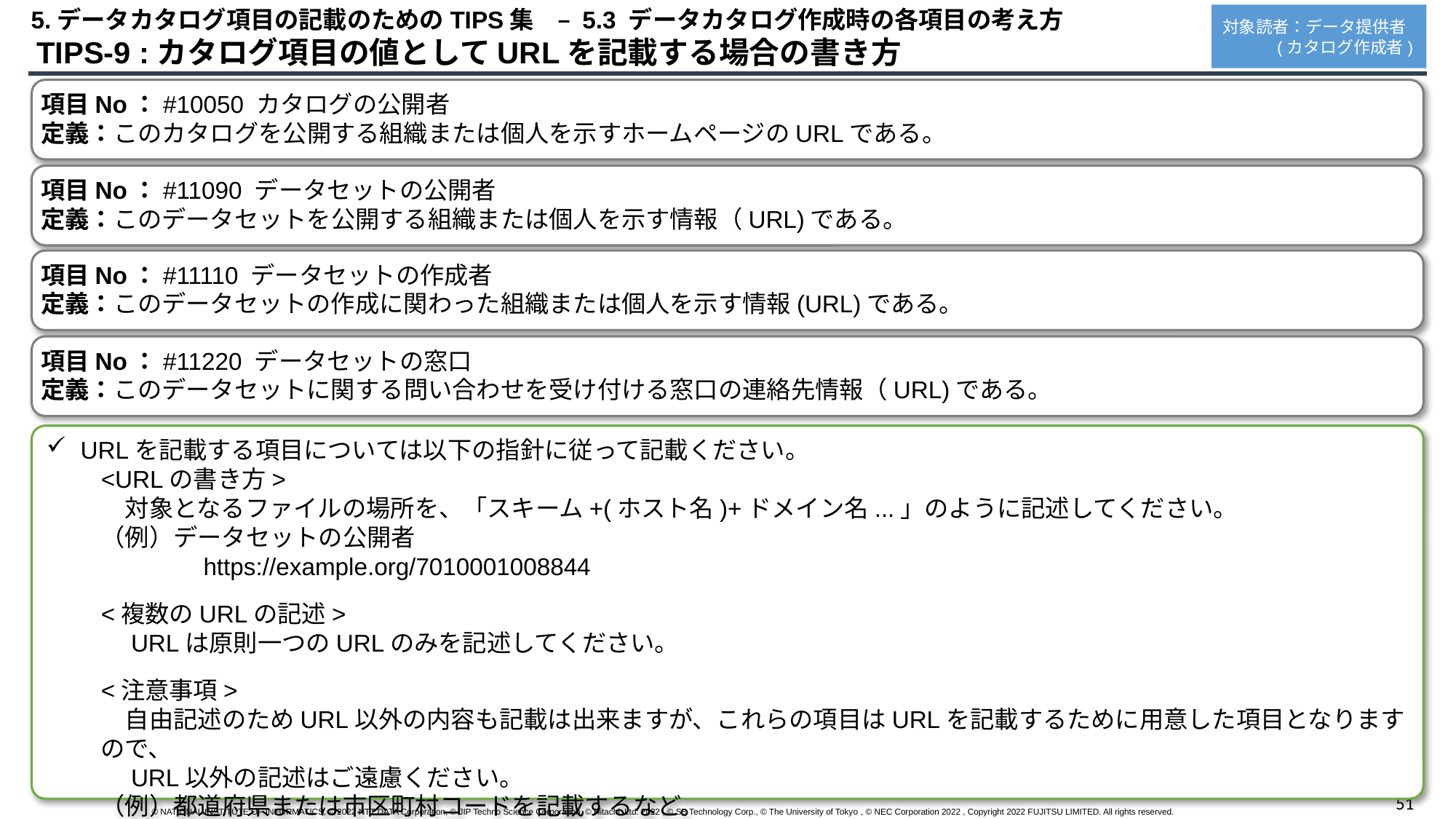

5.データカタログ項目の記載のためのTIPS集　– 5.3 データカタログ作成時の各項目の考え方
対象読者：データ提供者
           (カタログ作成者)
 TIPS-9 :カタログ項目の値としてURLを記載する場合の書き方
項目No：#10050 カタログの公開者
定義：このカタログを公開する組織または個人を示すホームページのURLである。
項目No：#11090 データセットの公開者
定義：このデータセットを公開する組織または個人を示す情報（URL)である。
項目No：#11110 データセットの作成者
定義：このデータセットの作成に関わった組織または個人を示す情報(URL)である。
項目No：#11220 データセットの窓口
定義：このデータセットに関する問い合わせを受け付ける窓口の連絡先情報（URL)である。
URLを記載する項目については以下の指針に従って記載ください。
<URLの書き方>
　対象となるファイルの場所を、「スキーム+(ホスト名)+ドメイン名...」のように記述してください。
（例）データセットの公開者
　　　　https://example.org/7010001008844

<複数のURLの記述>
　URLは原則一つのURLのみを記述してください。

<注意事項>
　自由記述のためURL以外の内容も記載は出来ますが、これらの項目はURLを記載するために用意した項目となりますので、
　URL以外の記述はご遠慮ください。
（例）都道府県または市区町村コードを記載するなど。